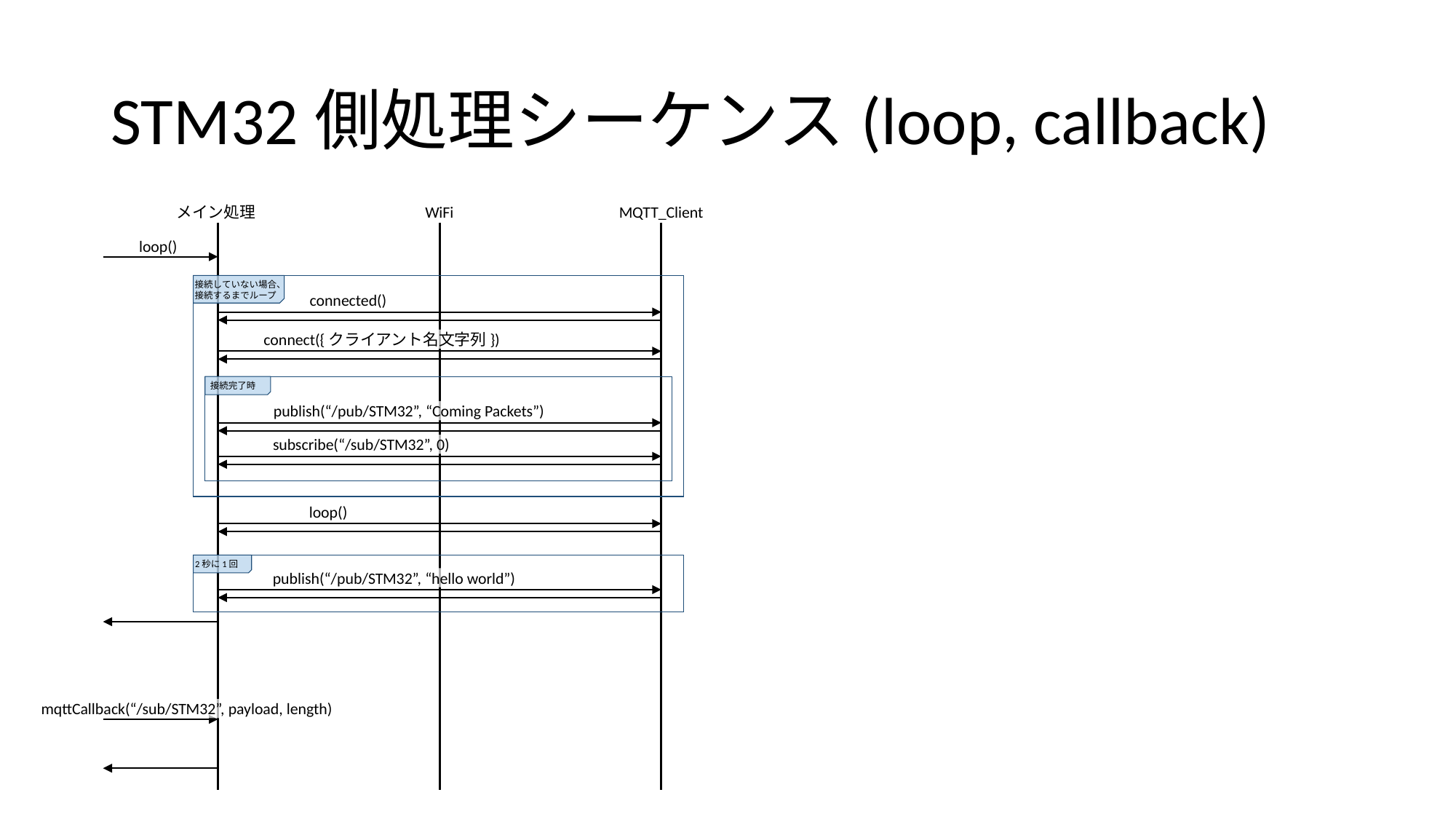

# STM32側処理シーケンス(loop, callback)
メイン処理
WiFi
MQTT_Client
loop()

接続していない場合、
接続するまでループ
connected()
connect({クライアント名文字列})

接続完了時
publish(“/pub/STM32”, “Coming Packets”)
subscribe(“/sub/STM32”, 0)
loop()

2秒に1回
publish(“/pub/STM32”, “hello world”)
mqttCallback(“/sub/STM32”, payload, length)